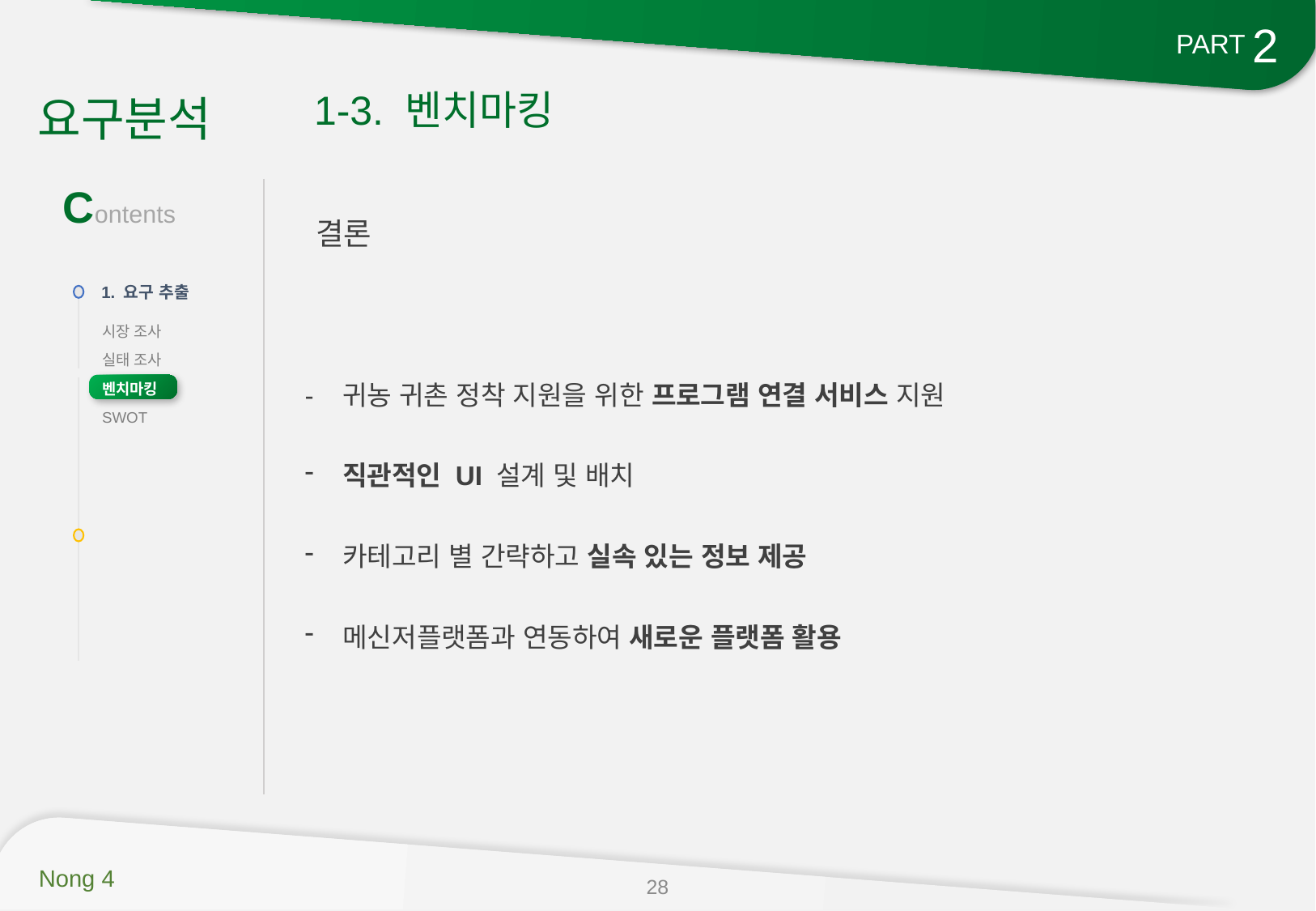

2
PART
1-3. 벤치마킹
요구분석
Contents
결론
1. 요구 추출

시장 조사
실태 조사
벤치마킹
SWOT
-   귀농 귀촌 정착 지원을 위한 프로그램 연결 서비스 지원
직관적인 UI 설계 및 배치
카테고리 별 간략하고 실속 있는 정보 제공
메신저플랫폼과 연동하여 새로운 플랫폼 활용

28